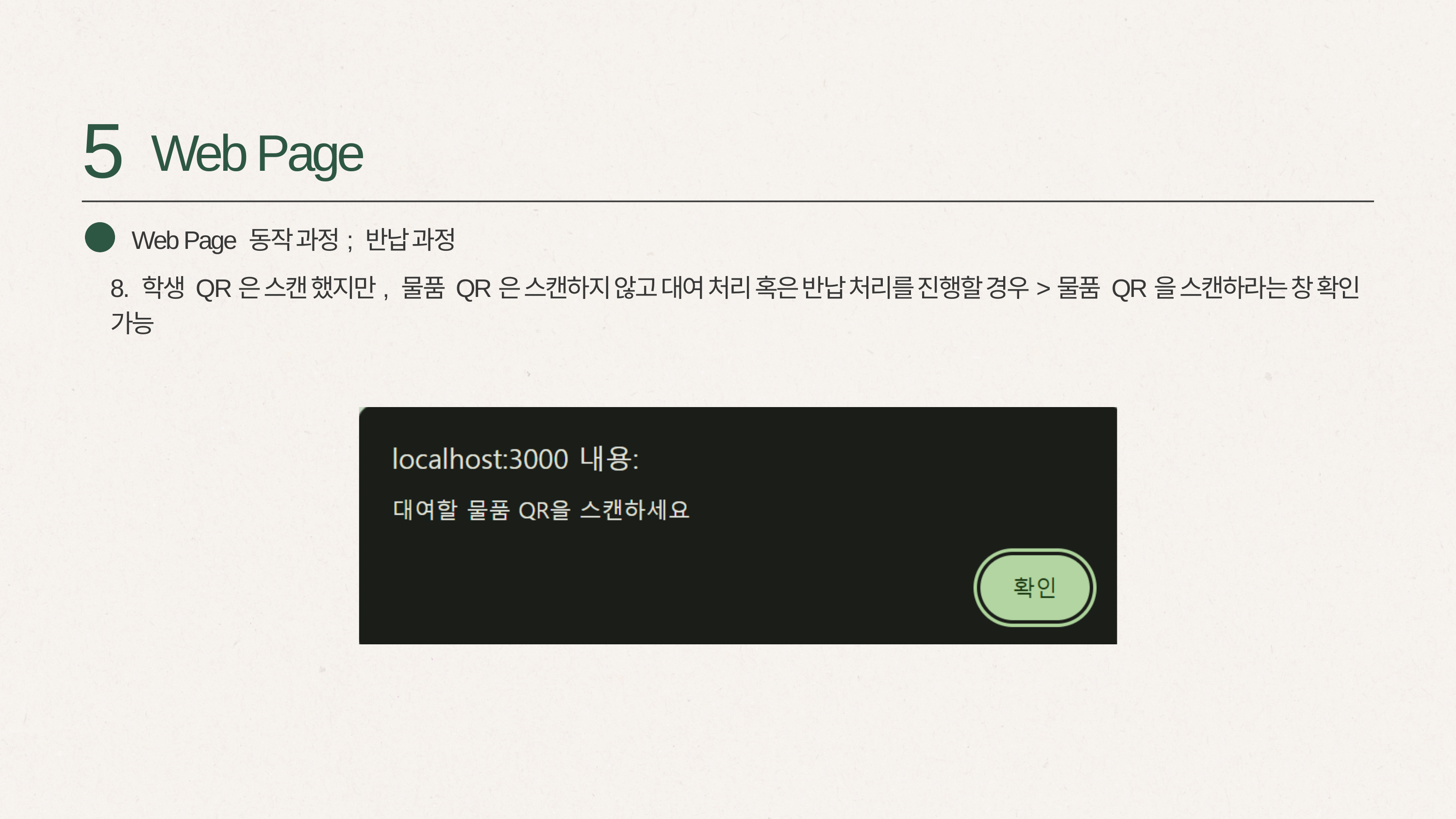

5
Web Page

Web Page 동작 과정; 반납 과정

8. 학생 QR은 스캔 했지만, 물품 QR은 스캔하지 않고 대여 처리 혹은 반납 처리를 진행할 경우>물품 QR을 스캔하라는 창 확인 가능